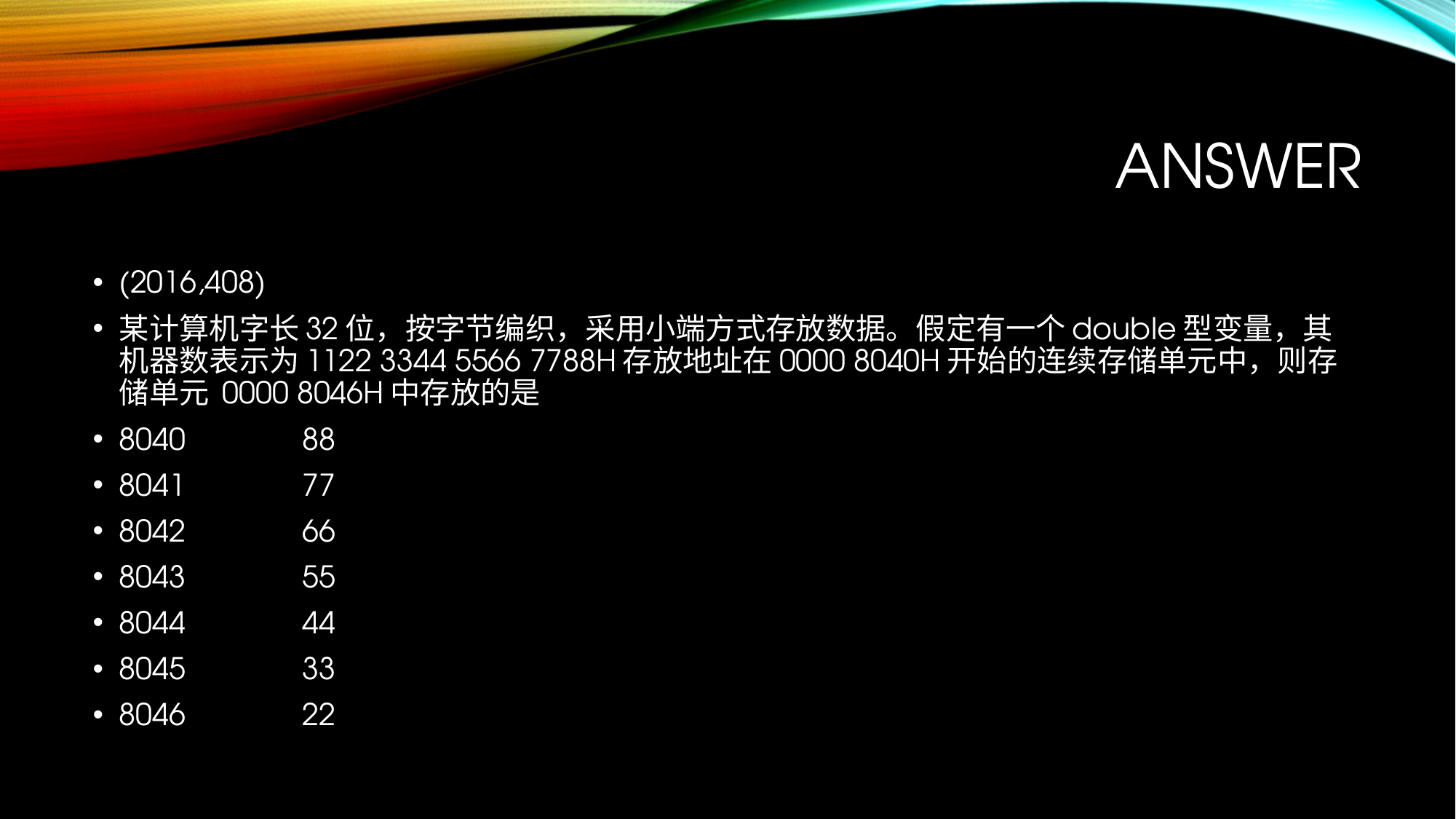

# answer
(2016,408)
某计算机字长32位，按字节编织，采用小端方式存放数据。假定有一个double型变量，其机器数表示为1122 3344 5566 7788H存放地址在0000 8040H开始的连续存储单元中，则存储单元 0000 8046H中存放的是
8040              88
8041              77
8042              66
8043              55
8044              44
8045              33
8046              22